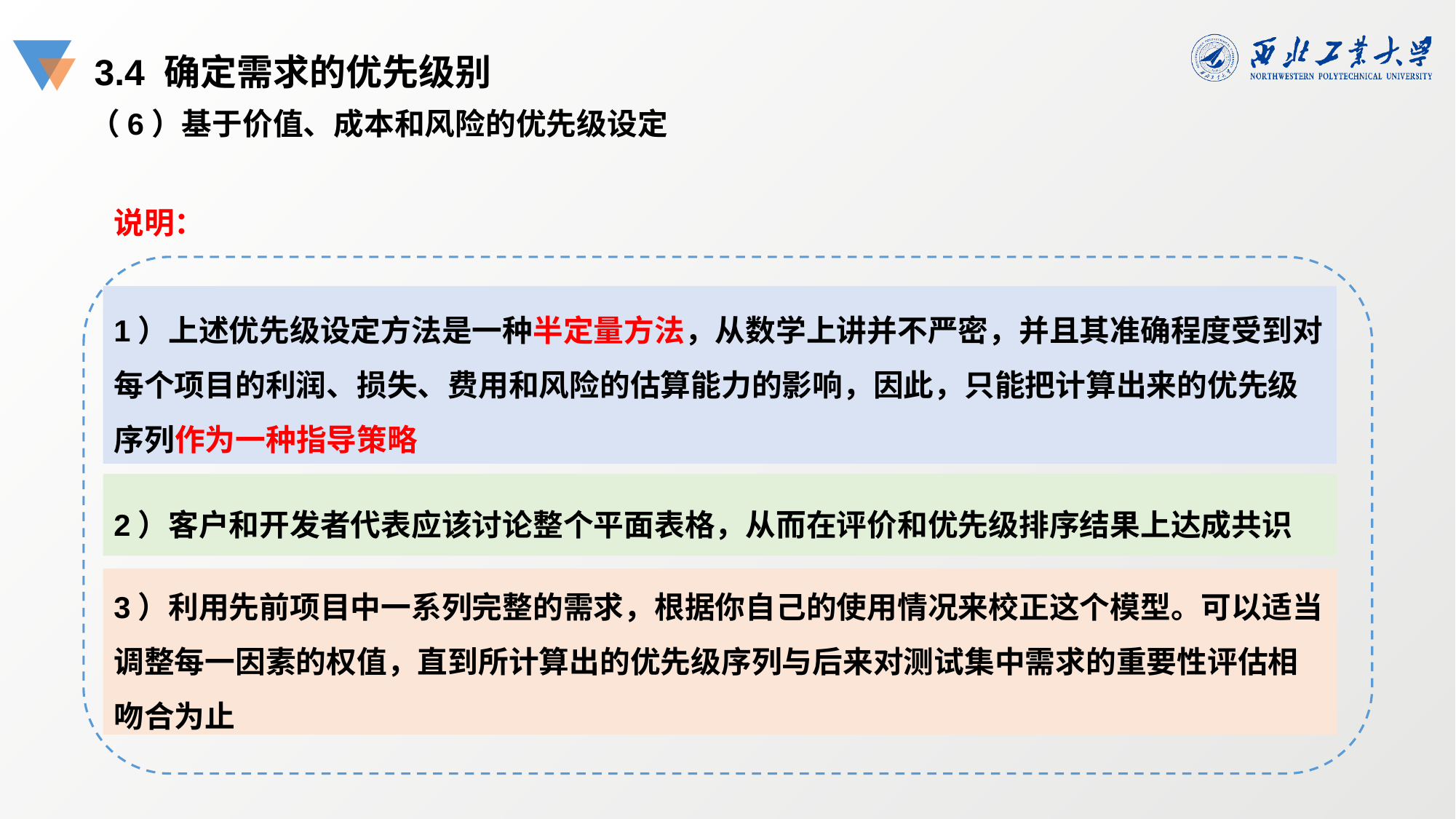

3.4 确定需求的优先级别
（6）基于价值、成本和风险的优先级设定
说明：

1）上述优先级设定方法是一种半定量方法，从数学上讲并不严密，并且其准确程度受到对每个项目的利润、损失、费用和风险的估算能力的影响，因此，只能把计算出来的优先级序列作为一种指导策略
2）客户和开发者代表应该讨论整个平面表格，从而在评价和优先级排序结果上达成共识
3）利用先前项目中一系列完整的需求，根据你自己的使用情况来校正这个模型。可以适当调整每一因素的权值，直到所计算出的优先级序列与后来对测试集中需求的重要性评估相吻合为止
72